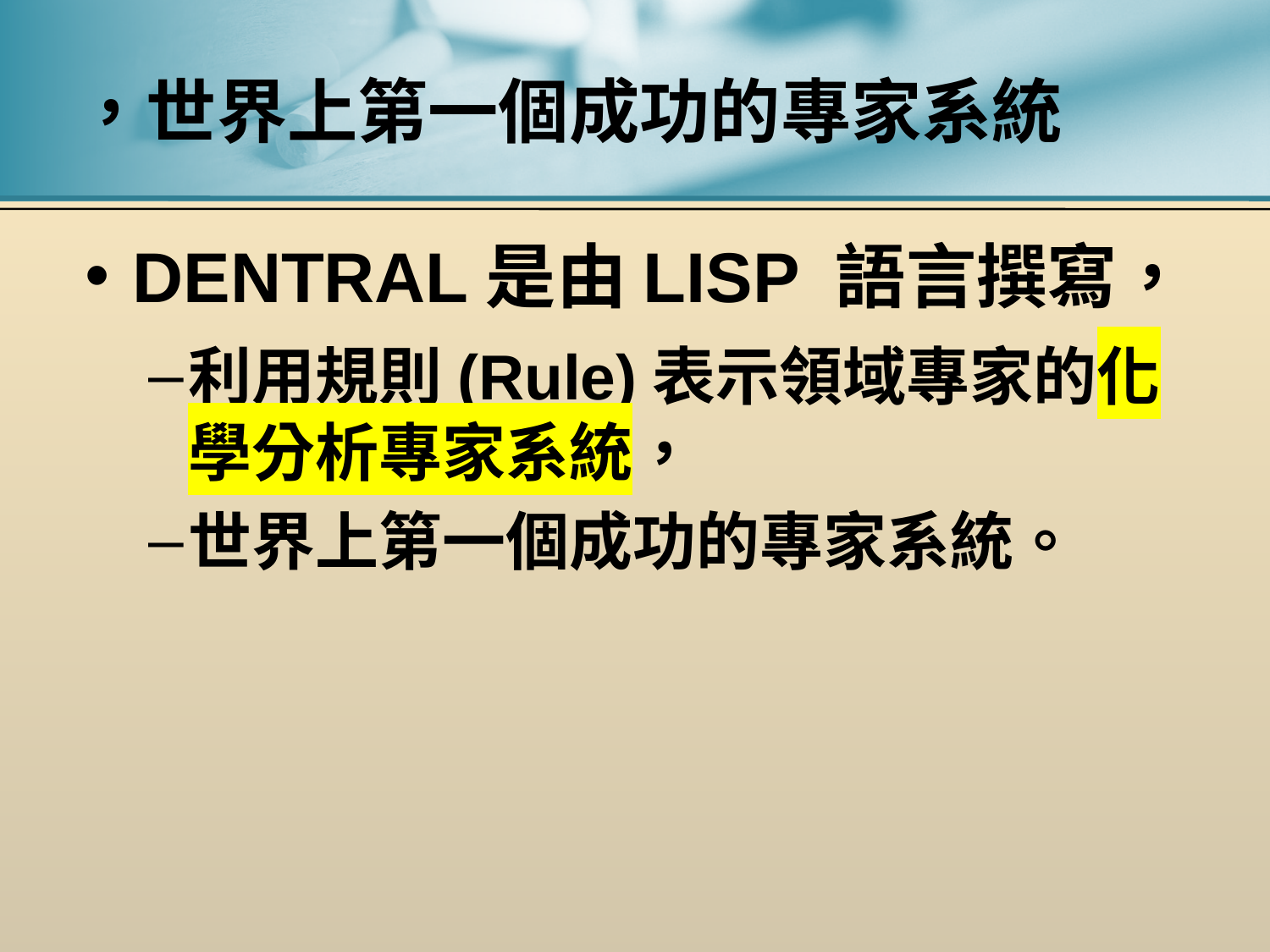

# ，世界上第一個成功的專家系統
DENTRAL是由LISP 語言撰寫，
利用規則(Rule)表示領域專家的化學分析專家系統，
世界上第一個成功的專家系統。